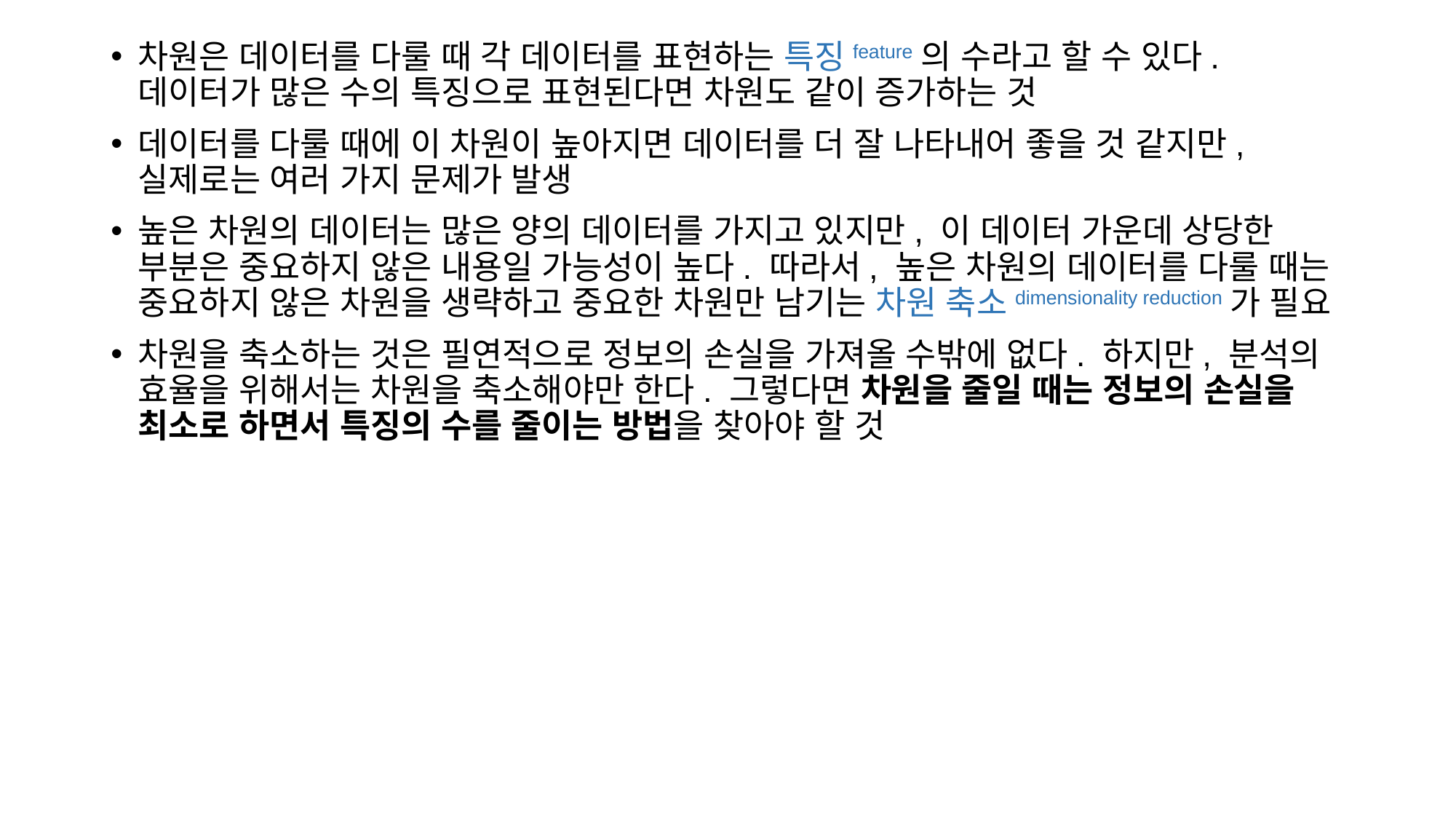

차원은 데이터를 다룰 때 각 데이터를 표현하는 특징feature의 수라고 할 수 있다. 데이터가 많은 수의 특징으로 표현된다면 차원도 같이 증가하는 것
데이터를 다룰 때에 이 차원이 높아지면 데이터를 더 잘 나타내어 좋을 것 같지만, 실제로는 여러 가지 문제가 발생
높은 차원의 데이터는 많은 양의 데이터를 가지고 있지만, 이 데이터 가운데 상당한 부분은 중요하지 않은 내용일 가능성이 높다. 따라서, 높은 차원의 데이터를 다룰 때는 중요하지 않은 차원을 생략하고 중요한 차원만 남기는 차원 축소dimensionality reduction가 필요
차원을 축소하는 것은 필연적으로 정보의 손실을 가져올 수밖에 없다. 하지만, 분석의 효율을 위해서는 차원을 축소해야만 한다. 그렇다면 차원을 줄일 때는 정보의 손실을 최소로 하면서 특징의 수를 줄이는 방법을 찾아야 할 것